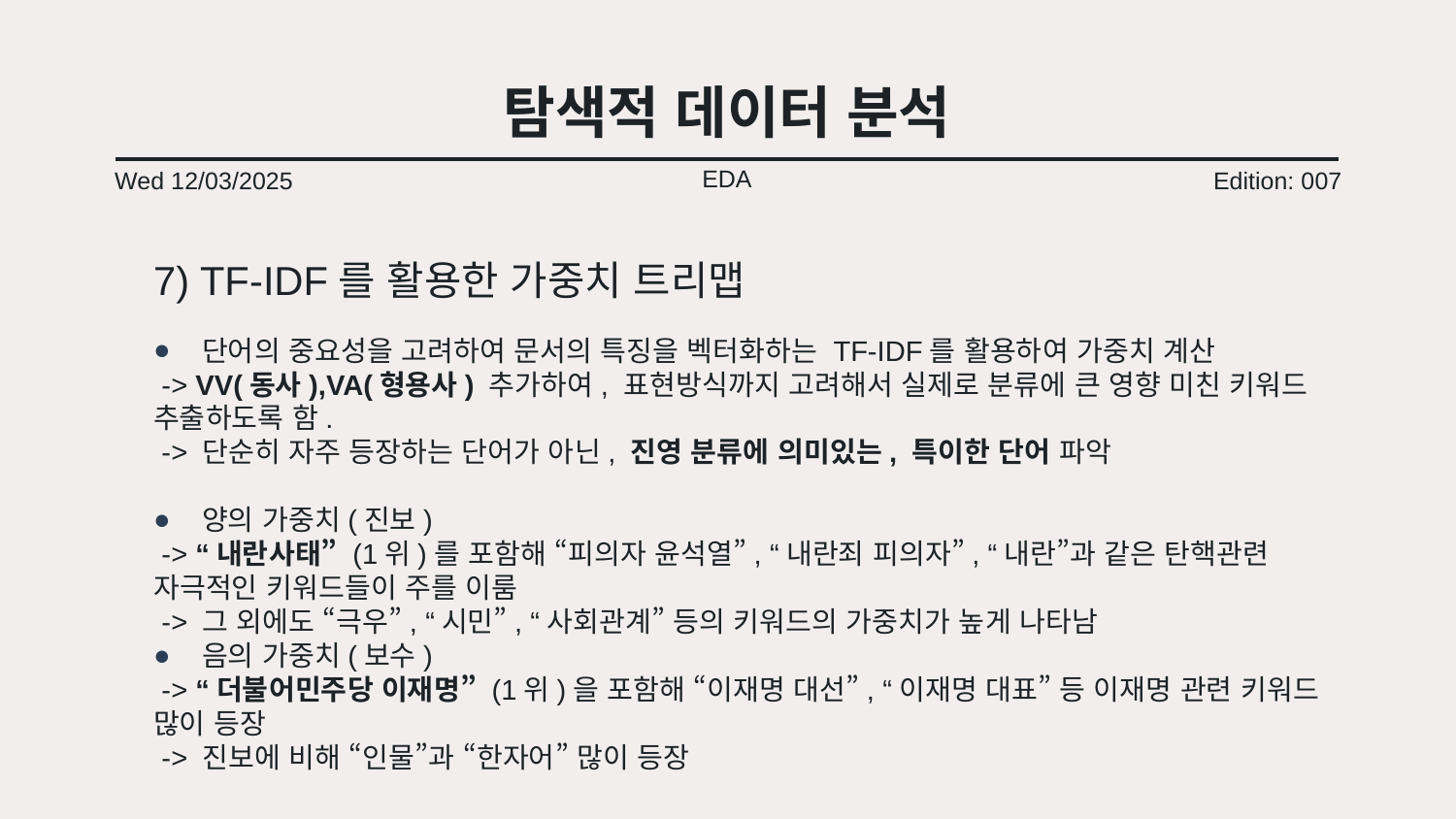

# 탐색적 데이터 분석
EDA
Wed 12/03/2025
Edition: 007
7) TF-IDF를 활용한 가중치 트리맵

단어의 중요성을 고려하여 문서의 특징을 벡터화하는 TF-IDF를 활용하여 가중치 계산
 -> VV(동사),VA(형용사) 추가하여, 표현방식까지 고려해서 실제로 분류에 큰 영향 미친 키워드 추출하도록 함.
 -> 단순히 자주 등장하는 단어가 아닌, 진영 분류에 의미있는, 특이한 단어 파악

양의 가중치(진보)
 -> “내란사태” (1위)를 포함해 “피의자 윤석열”, “내란죄 피의자”, “내란”과 같은 탄핵관련 자극적인 키워드들이 주를 이룸
 -> 그 외에도 “극우”, “시민”, “사회관계” 등의 키워드의 가중치가 높게 나타남
음의 가중치(보수)
 -> “더불어민주당 이재명” (1위)을 포함해 “이재명 대선”, “이재명 대표” 등 이재명 관련 키워드 많이 등장
 -> 진보에 비해 “인물”과 “한자어” 많이 등장